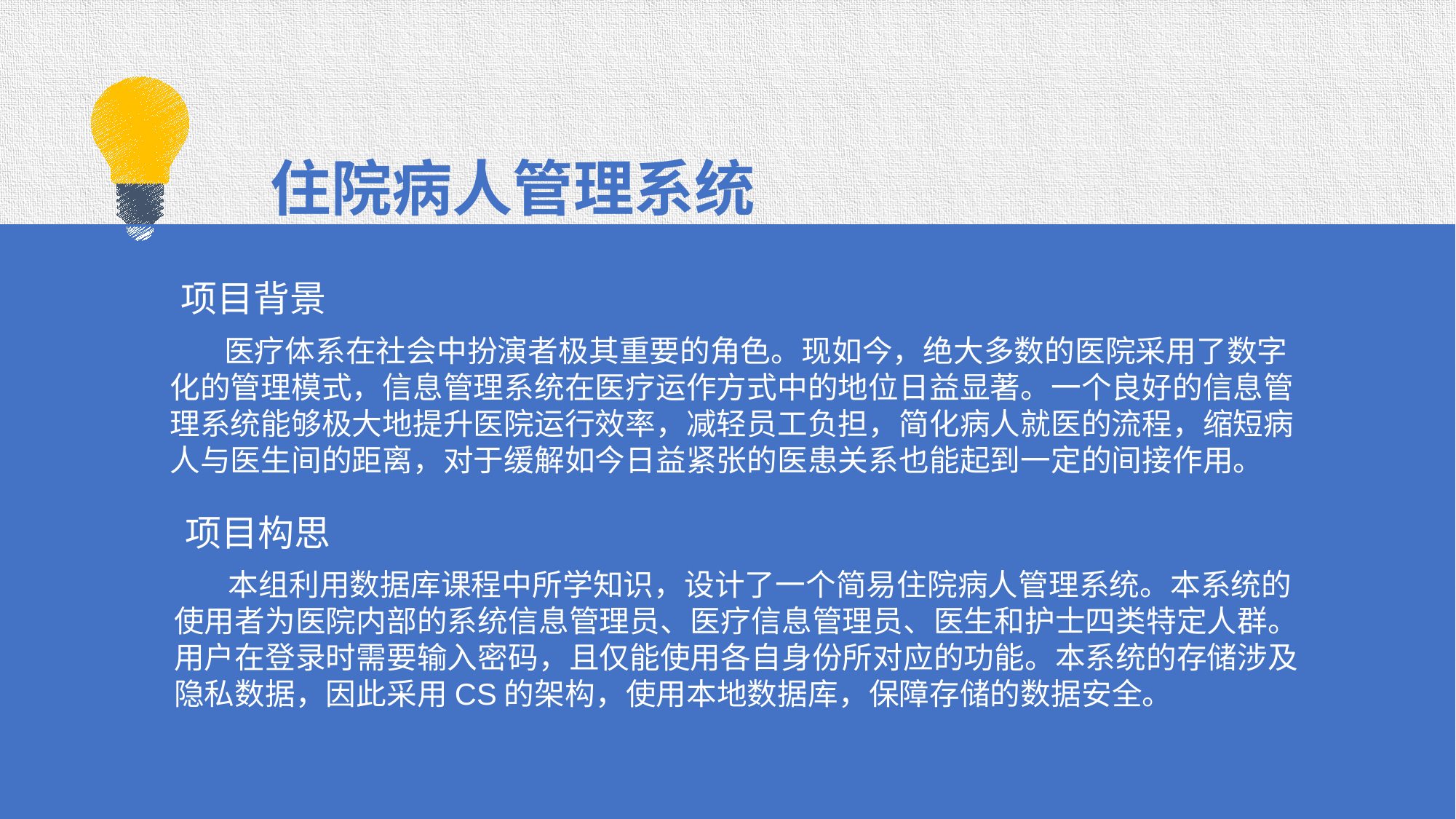

住院病人管理系统

项目背景
       医疗体系在社会中扮演者极其重要的角色。现如今，绝大多数的医院采用了数字化的管理模式，信息管理系统在医疗运作方式中的地位日益显著。一个良好的信息管理系统能够极大地提升医院运行效率，减轻员工负担，简化病人就医的流程，缩短病人与医生间的距离，对于缓解如今日益紧张的医患关系也能起到一定的间接作用。
项目构思
       本组利用数据库课程中所学知识，设计了一个简易住院病人管理系统。本系统的使用者为医院内部的系统信息管理员、医疗信息管理员、医生和护士四类特定人群。用户在登录时需要输入密码，且仅能使用各自身份所对应的功能。本系统的存储涉及隐私数据，因此采用CS的架构，使用本地数据库，保障存储的数据安全。